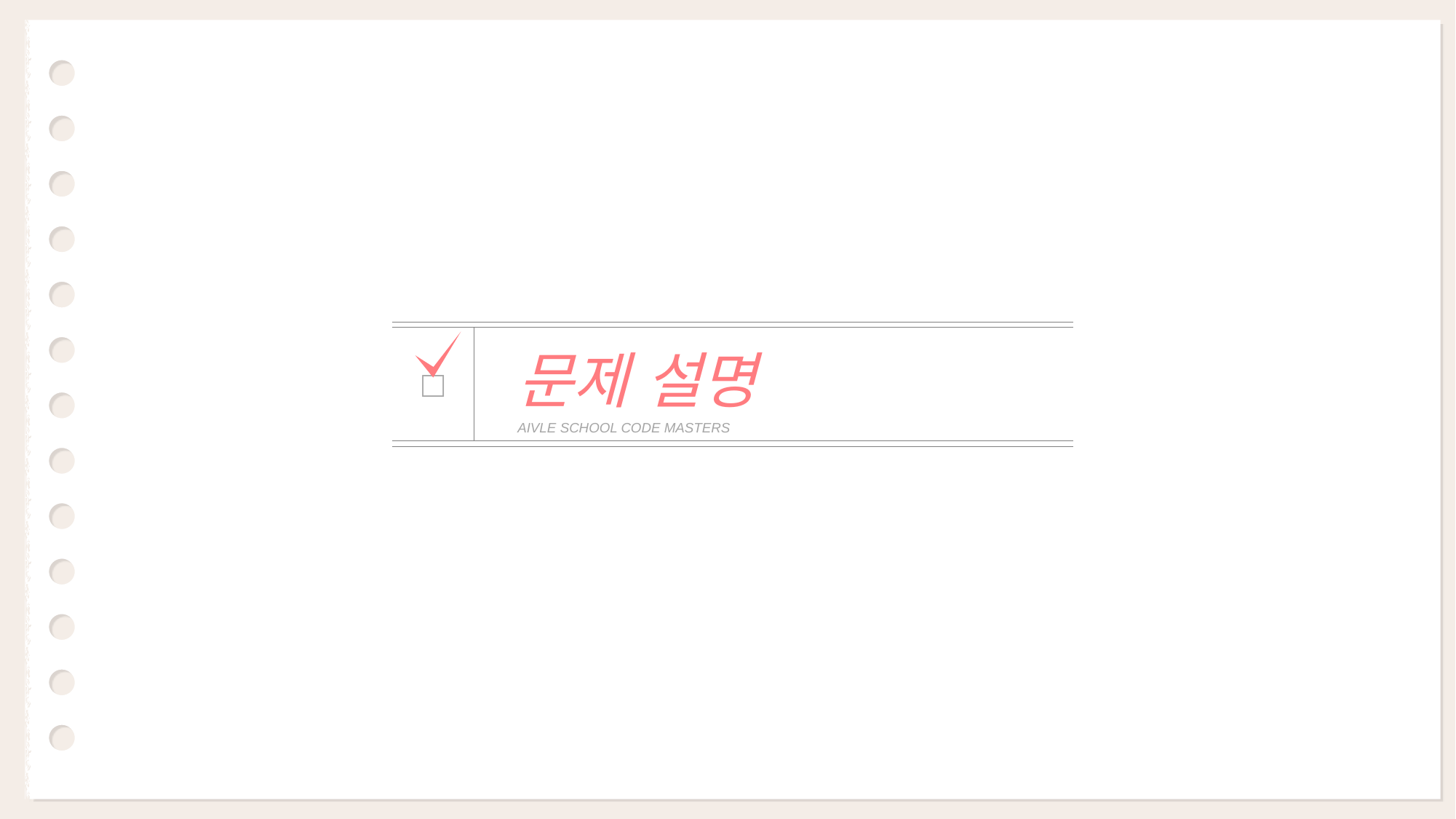

|  |  |
| --- | --- |
| □ | 문제 설명 AIVLE SCHOOL CODE MASTERS |
|  |  |